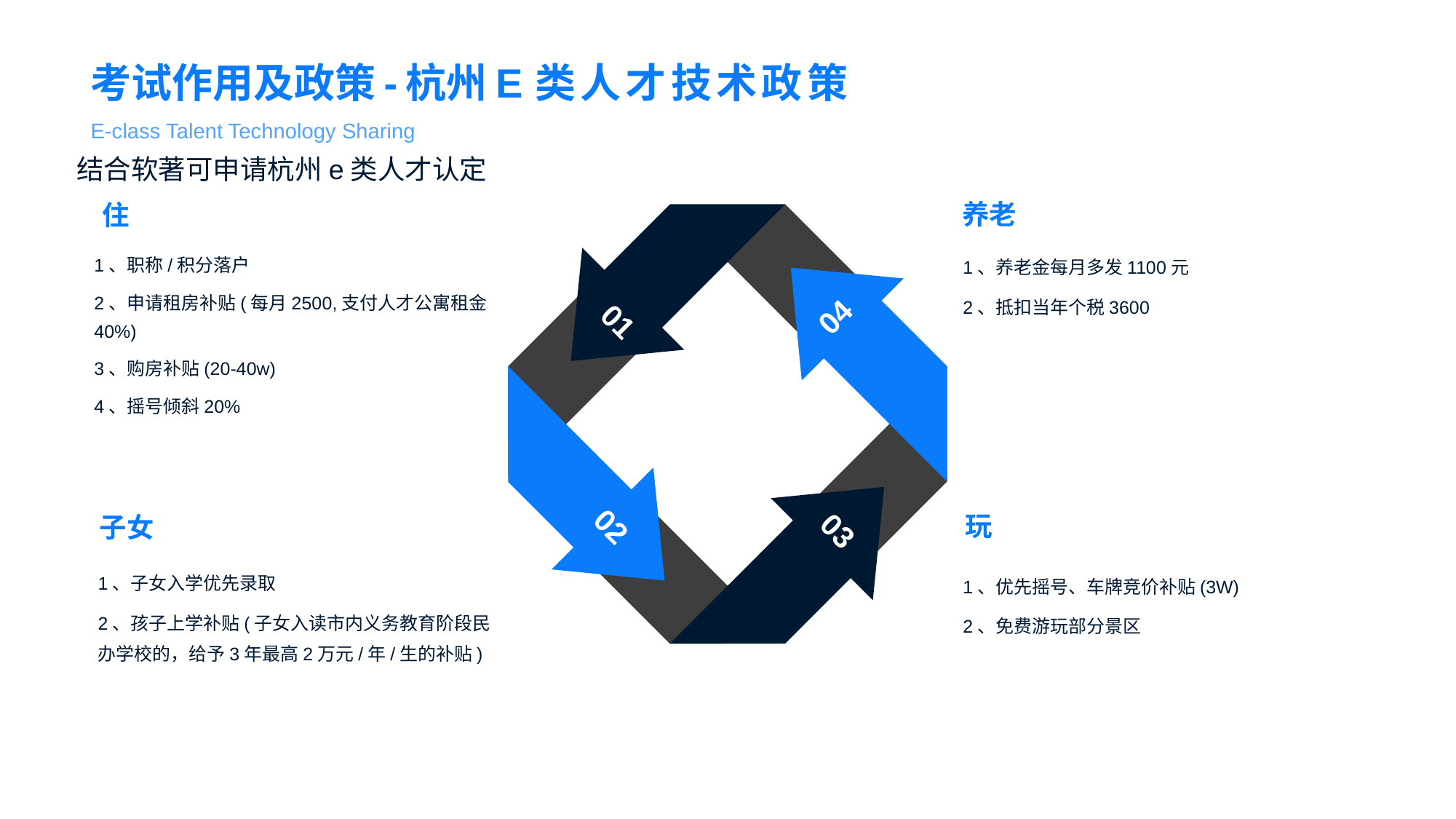

考试作用及政策-杭州E类人才技术政策
E-class Talent Technology Sharing

结合软著可申请杭州e类人才认定

养老
 住

1、职称/积分落户
2、申请租房补贴(每月2500,支付人才公寓租金40%)
3、购房补贴(20-40w)
4、摇号倾斜20%
1、养老金每月多发1100元
2、抵扣当年个税3600

04
01

02
玩
子女
03

1、子女入学优先录取
2、孩子上学补贴(子女入读市内义务教育阶段民办学校的，给予3年最高2万元/年/生的补贴)
1、优先摇号、车牌竞价补贴(3W)
2、免费游玩部分景区